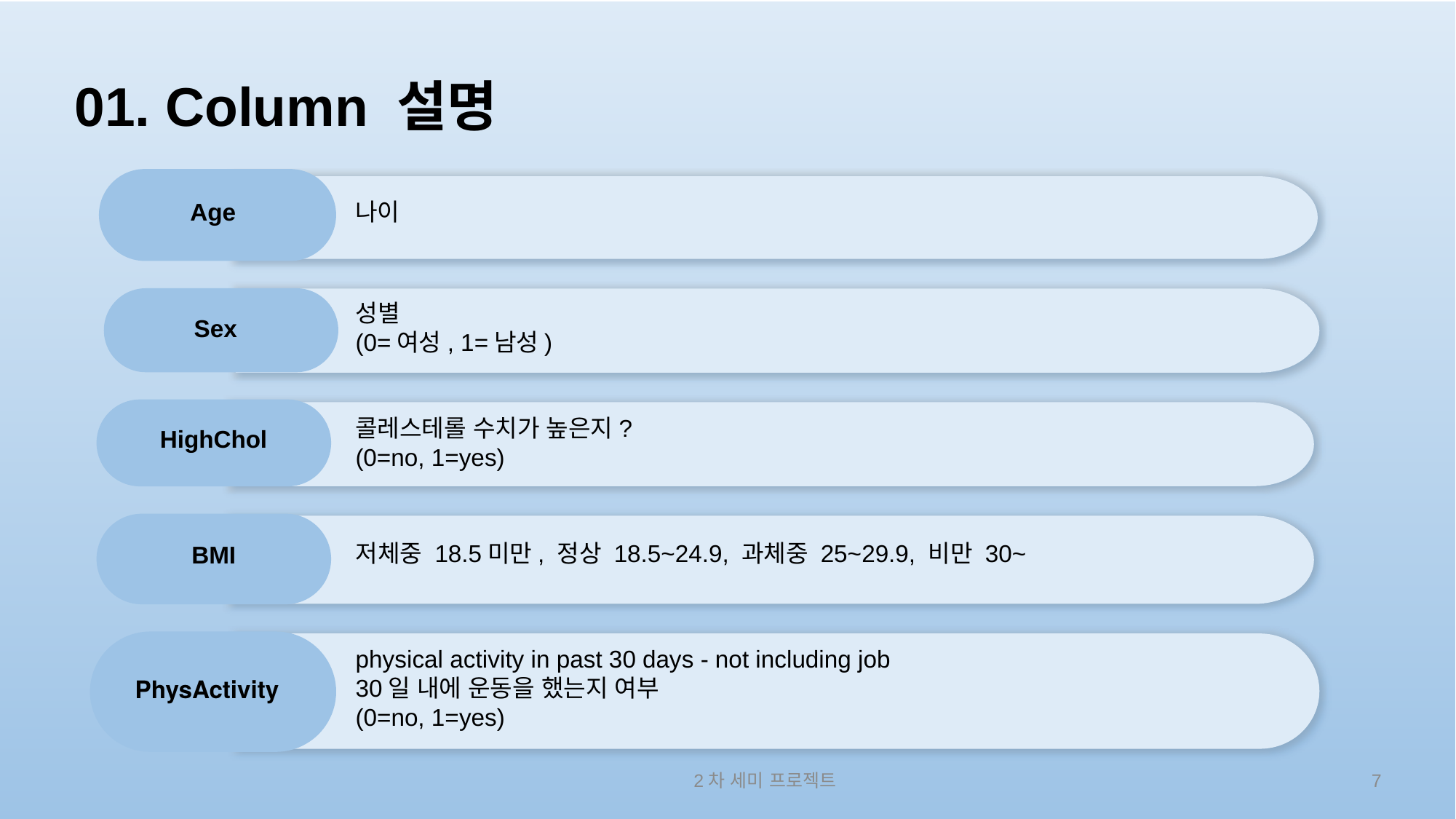

# 01. Column 설명

Age

나이

Sex

성별
(0=여성, 1=남성)

HighChol

콜레스테롤 수치가 높은지?
(0=no, 1=yes)

BMI

저체중 18.5미만, 정상 18.5~24.9, 과체중 25~29.9, 비만 30~

PhysActivity

physical activity in past 30 days - not including job
30일 내에 운동을 했는지 여부
(0=no, 1=yes)
2차 세미 프로젝트
7